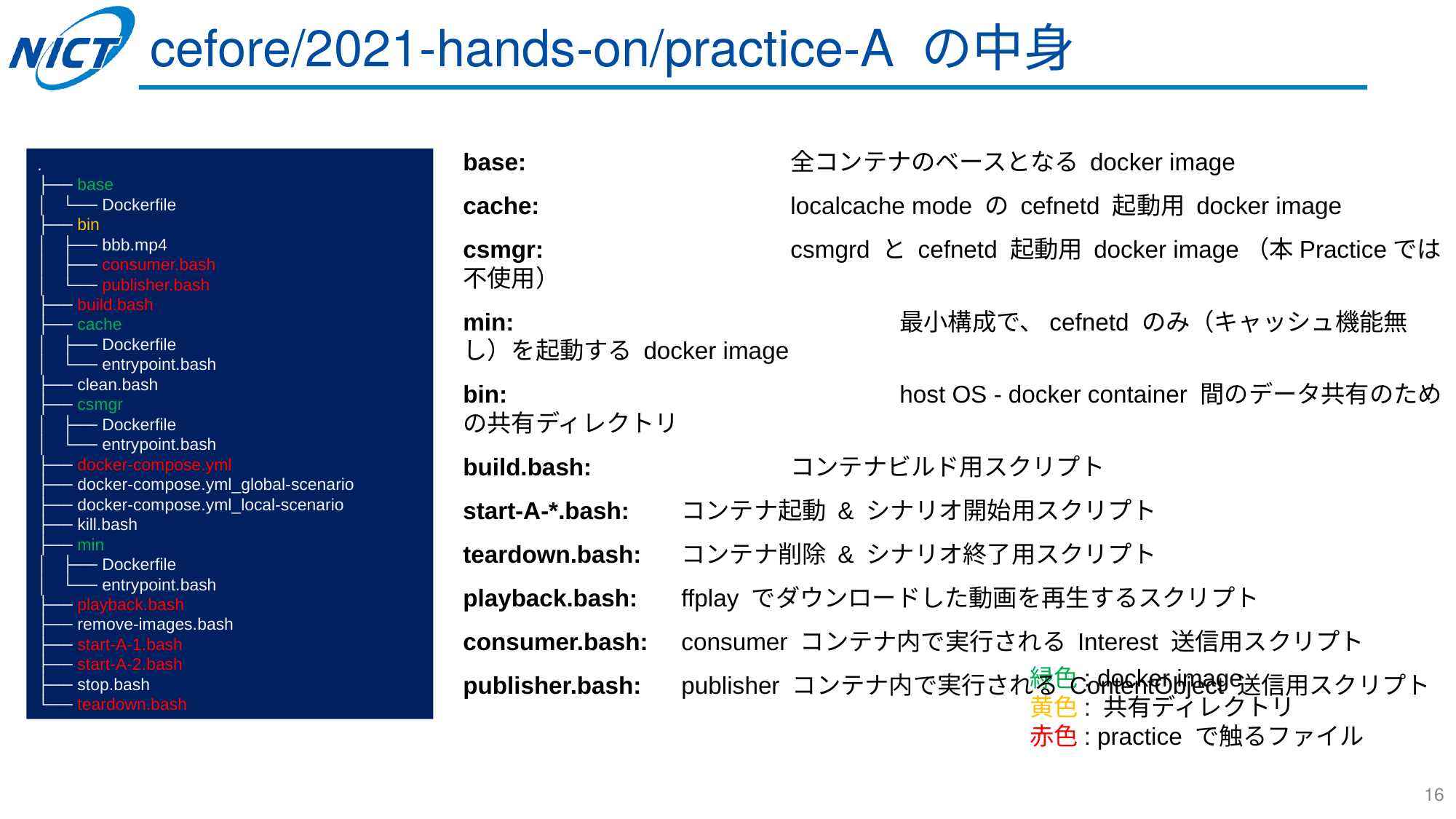

# cefore/2021-hands-on/practice-A の中身
base:			全コンテナのベースとなる docker image

cache:			localcache mode の cefnetd 起動用 docker image

csmgr: 			csmgrd と cefnetd 起動用 docker image（本Practiceでは不使用）

min:				最小構成で、cefnetd のみ（キャッシュ機能無し）を起動する docker image

bin:				host OS - docker container 間のデータ共有のための共有ディレクトリ

build.bash: 		コンテナビルド用スクリプト

start-A-*.bash:	コンテナ起動 & シナリオ開始用スクリプト

teardown.bash:	コンテナ削除 & シナリオ終了用スクリプト

playback.bash:	ffplay でダウンロードした動画を再生するスクリプト

consumer.bash:	consumer コンテナ内で実行される Interest 送信用スクリプト

publisher.bash:	publisher コンテナ内で実行される ContentObject 送信用スクリプト
.
├── base
│   └── Dockerfile
├── bin
│   ├── bbb.mp4
│   ├── consumer.bash
│   └── publisher.bash
├── build.bash
├── cache
│   ├── Dockerfile
│   └── entrypoint.bash
├── clean.bash
├── csmgr
│   ├── Dockerfile
│   └── entrypoint.bash
├── docker-compose.yml
├── docker-compose.yml_global-scenario
├── docker-compose.yml_local-scenario
├── kill.bash
├── min
│   ├── Dockerfile
│   └── entrypoint.bash
├── playback.bash
├── remove-images.bash
├── start-A-1.bash
├── start-A-2.bash
├── stop.bash
└── teardown.bash
緑色: docker image
黄色: 共有ディレクトリ
赤色: practice で触るファイル
16